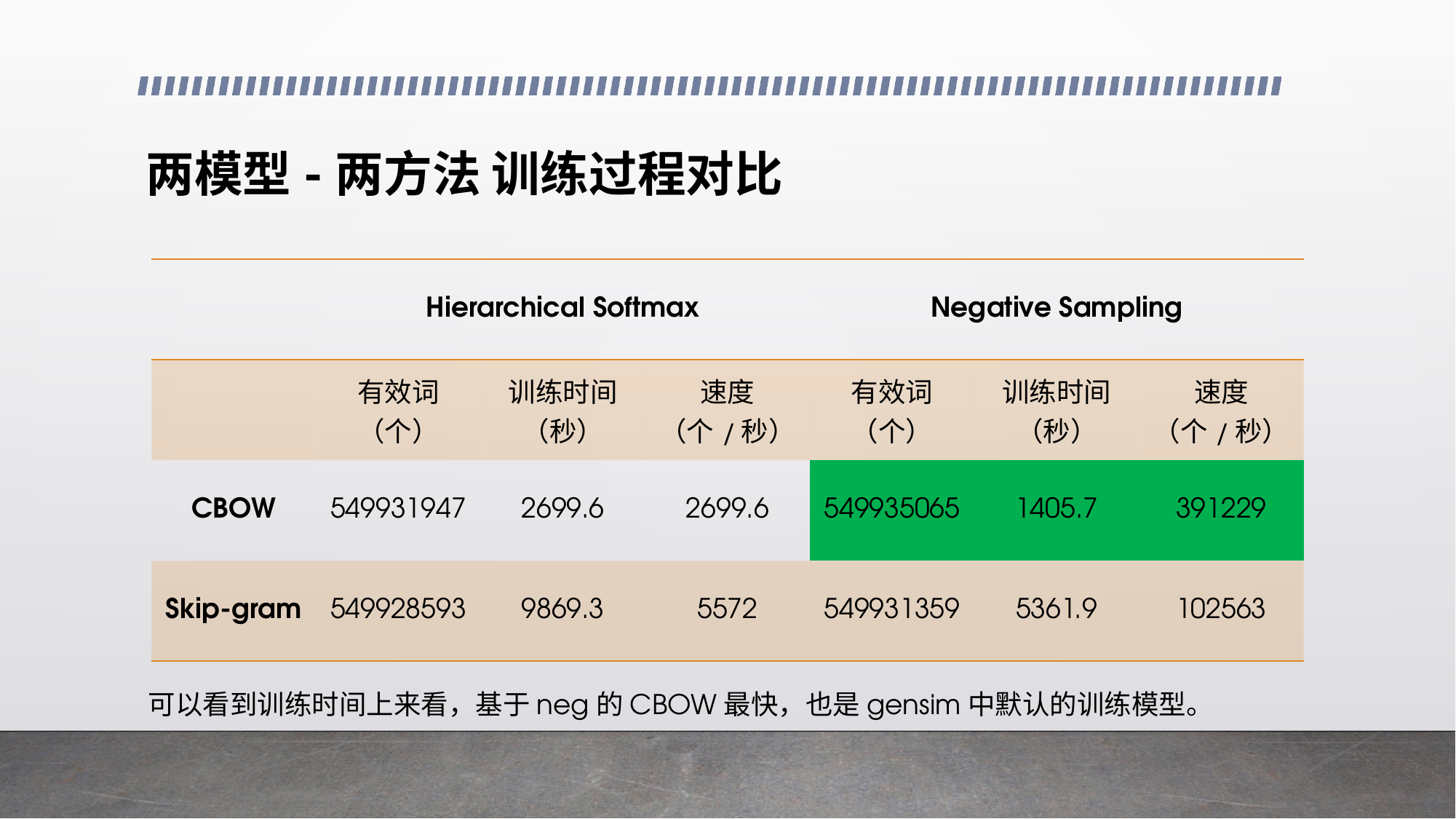

# 两模型-两方法 训练过程对比
|  | Hierarchical Softmax |  |  | Negative Sampling |  |  |
| --- | --- | --- | --- | --- | --- | --- |
|  | 有效词 （个） | 训练时间（秒） | 速度 （个/秒） | 有效词 （个） | 训练时间（秒） | 速度 （个/秒） |
| CBOW | 549931947 | 2699.6 | 2699.6 | 549935065 | 1405.7 | 391229 |
| Skip-gram | 549928593 | 9869.3 | 5572 | 549931359 | 5361.9 | 102563 |
可以看到训练时间上来看，基于neg的CBOW最快，也是gensim中默认的训练模型。